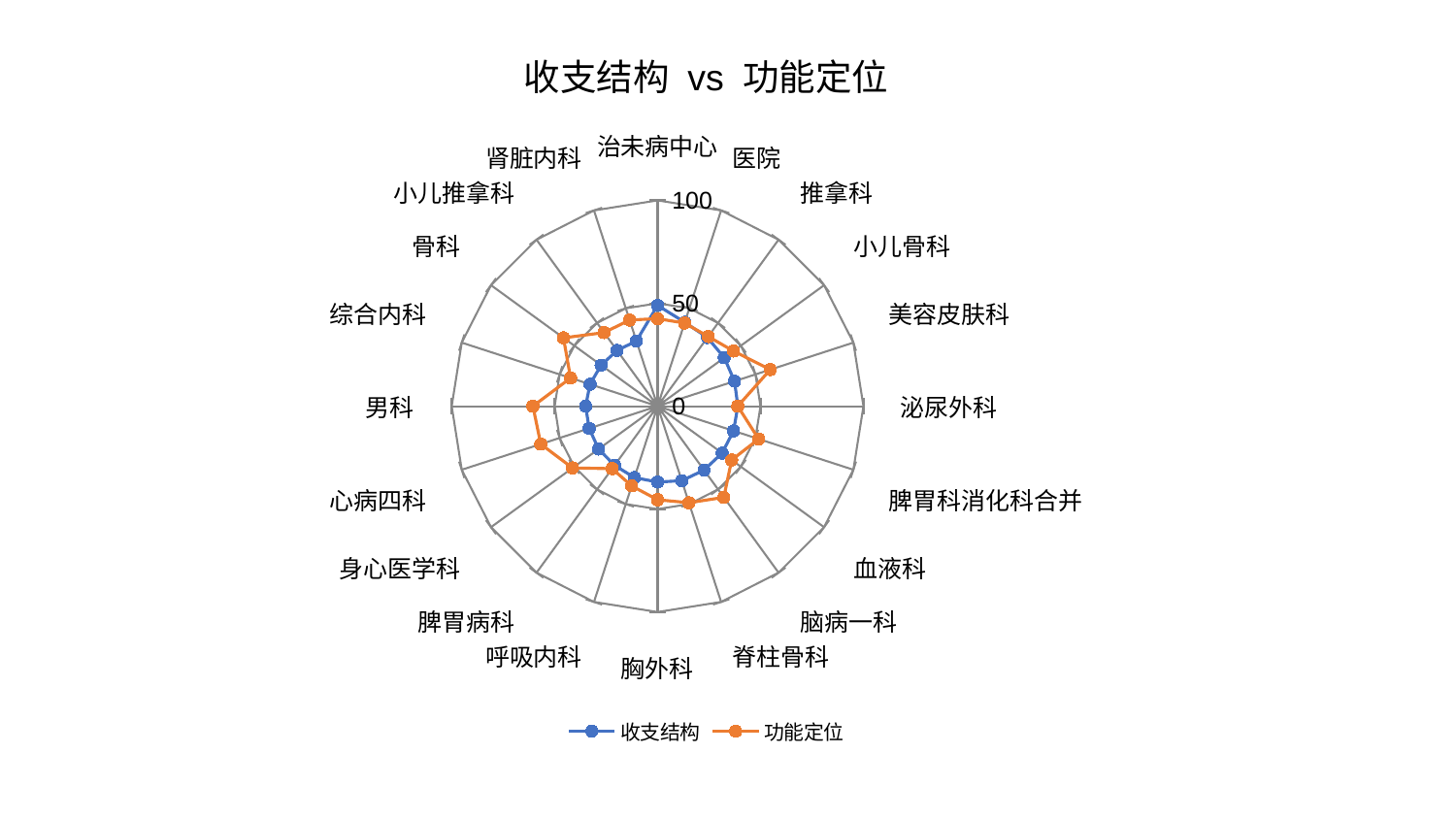

### Chart: 收支结构 vs 功能定位

| Category | 收支结构 | 功能定位 |
|---|---|---|
| 治未病中心 | 48.97577464386534 | 42.55887278635094 |
| 医院 | 42.84916196092142 | 42.44821942624796 |
| 推拿科 | 41.24934961660986 | 41.87507679564064 |
| 小儿骨科 | 40.0761039676255 | 45.60725608385436 |
| 美容皮肤科 | 39.32616591950024 | 57.564079853706225 |
| 泌尿外科 | 39.028159552746814 | 38.974094453764785 |
| 脾胃科消化科合并 | 38.83910767451854 | 51.64458034781857 |
| 血液科 | 38.78052766967154 | 44.51030052902635 |
| 脑病一科 | 38.39431663377512 | 54.76407683518347 |
| 脊柱骨科 | 38.073513537901746 | 49.3520209848492 |
| 胸外科 | 36.861950993216155 | 45.46689854015278 |
| 呼吸内科 | 36.47449805972622 | 40.72363882072276 |
| 脾胃病科 | 35.53712544879771 | 37.525512536283976 |
| 身心医学科 | 35.4384050722568 | 51.09978861934001 |
| 心病四科 | 34.94881936423559 | 59.643114365880976 |
| 男科 | 34.941255134172266 | 60.54378001610904 |
| 综合内科 | 34.493284723635774 | 44.41014100551919 |
| 骨科 | 33.9086971154255 | 56.482660857378896 |
| 小儿推拿科 | 33.477094735762755 | 44.21652518557792 |
| 肾脏内科 | 33.31795207470715 | 44.02102433132825 |
63